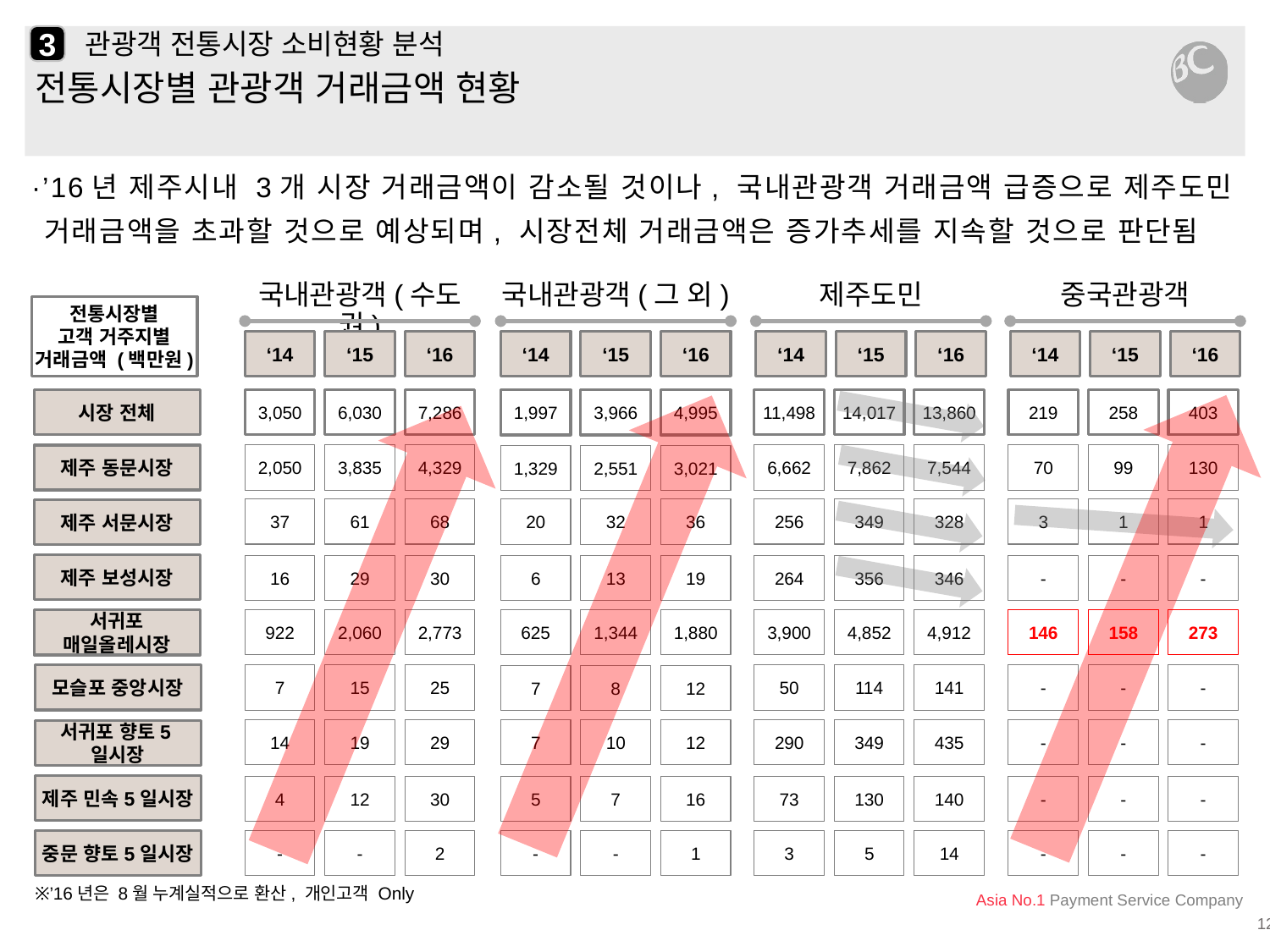

3
# 관광객 전통시장 소비현황 분석
전통시장별 관광객 거래금액 현황
·’16년 제주시내 3개 시장 거래금액이 감소될 것이나, 국내관광객 거래금액 급증으로 제주도민 거래금액을 초과할 것으로 예상되며, 시장전체 거래금액은 증가추세를 지속할 것으로 판단됨
중국관광객
국내관광객(수도권)
‘15
‘14
‘16

3,050
6,030
7,286
2,050
3,835
4,329
37
61
68
16
29
30
922
2,060
2,773
7
15
25
14
19
29
4
12
30
-
-
2
국내관광객(그 외)
‘15
‘14
‘16

1,997
3,966
4,995
1,329
2,551
3,021
20
32
36
6
13
19
625
1,344
1,880
7
8
12
7
10
12
5
7
16
-
-
1
제주도민
‘15
‘14
‘16

11,498
14,017
13,860

6,662
7,862
7,544

256
349
328

264
356
346
3,900
4,852
4,912
50
114
141
290
349
435
73
130
140
3
5
14
전통시장별
고객 거주지별
거래금액 (백만원)
‘15
‘14
‘16

시장 전체
219
258
403

제주 동문시장
70
99
130
3
1
1
제주 서문시장
제주 보성시장
-
-
-
146
158
273
서귀포 매일올레시장
모슬포 중앙시장
-
-
-
-
-
-
서귀포 향토5일시장
제주 민속5일시장
-
-
-
중문 향토5일시장
-
-
-
※’16년은 8월 누계실적으로 환산, 개인고객 Only